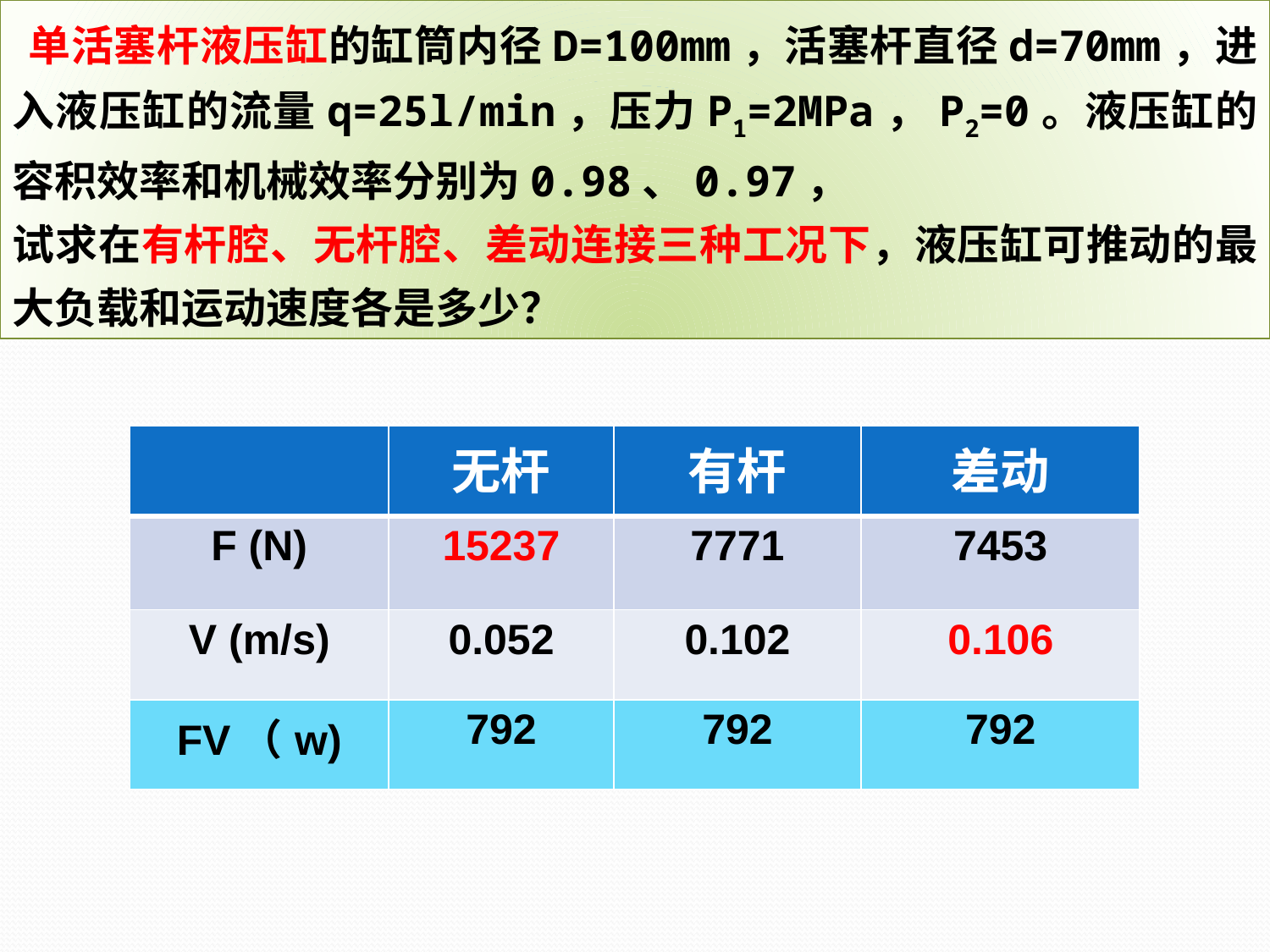

单活塞杆液压缸的缸筒内径D=100mm，活塞杆直径d=70mm，进入液压缸的流量q=25l/min，压力P1=2MPa，P2=0。液压缸的容积效率和机械效率分别为0.98、0.97，
试求在有杆腔、无杆腔、差动连接三种工况下，液压缸可推动的最大负载和运动速度各是多少？
|  | 无杆 | 有杆 | 差动 |
| --- | --- | --- | --- |
| F (N) | 15237 | 7771 | 7453 |
| V (m/s) | 0.052 | 0.102 | 0.106 |
| FV（w) | 792 | 792 | 792 |